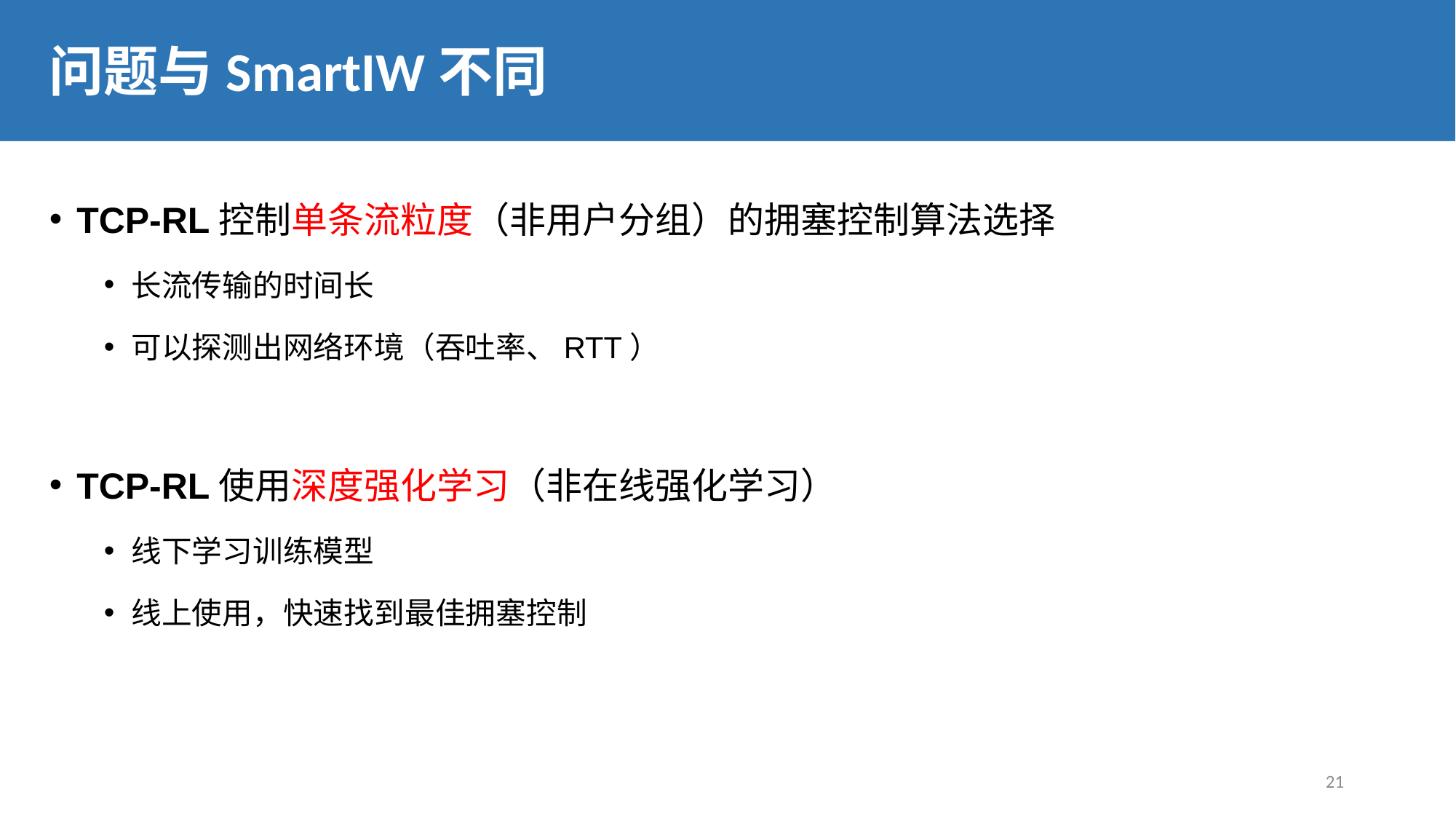

问题与SmartIW不同
TCP-RL控制单条流粒度（非用户分组）的拥塞控制算法选择
长流传输的时间长
可以探测出网络环境（吞吐率、RTT）

TCP-RL使用深度强化学习（非在线强化学习）
线下学习训练模型
线上使用，快速找到最佳拥塞控制

21